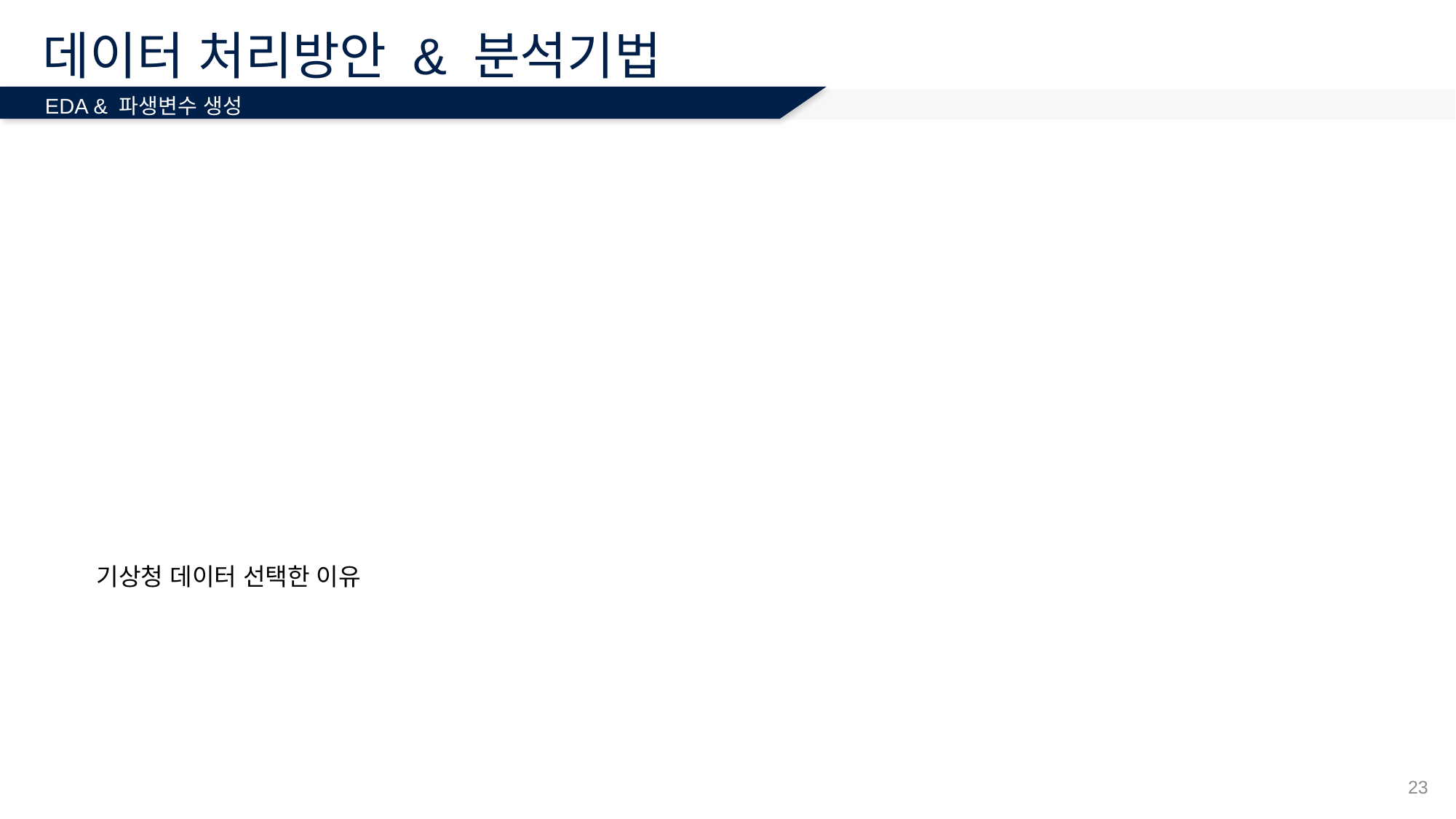

# 데이터 처리방안 & 분석기법
EDA & 파생변수 생성
기상청 데이터 선택한 이유
23